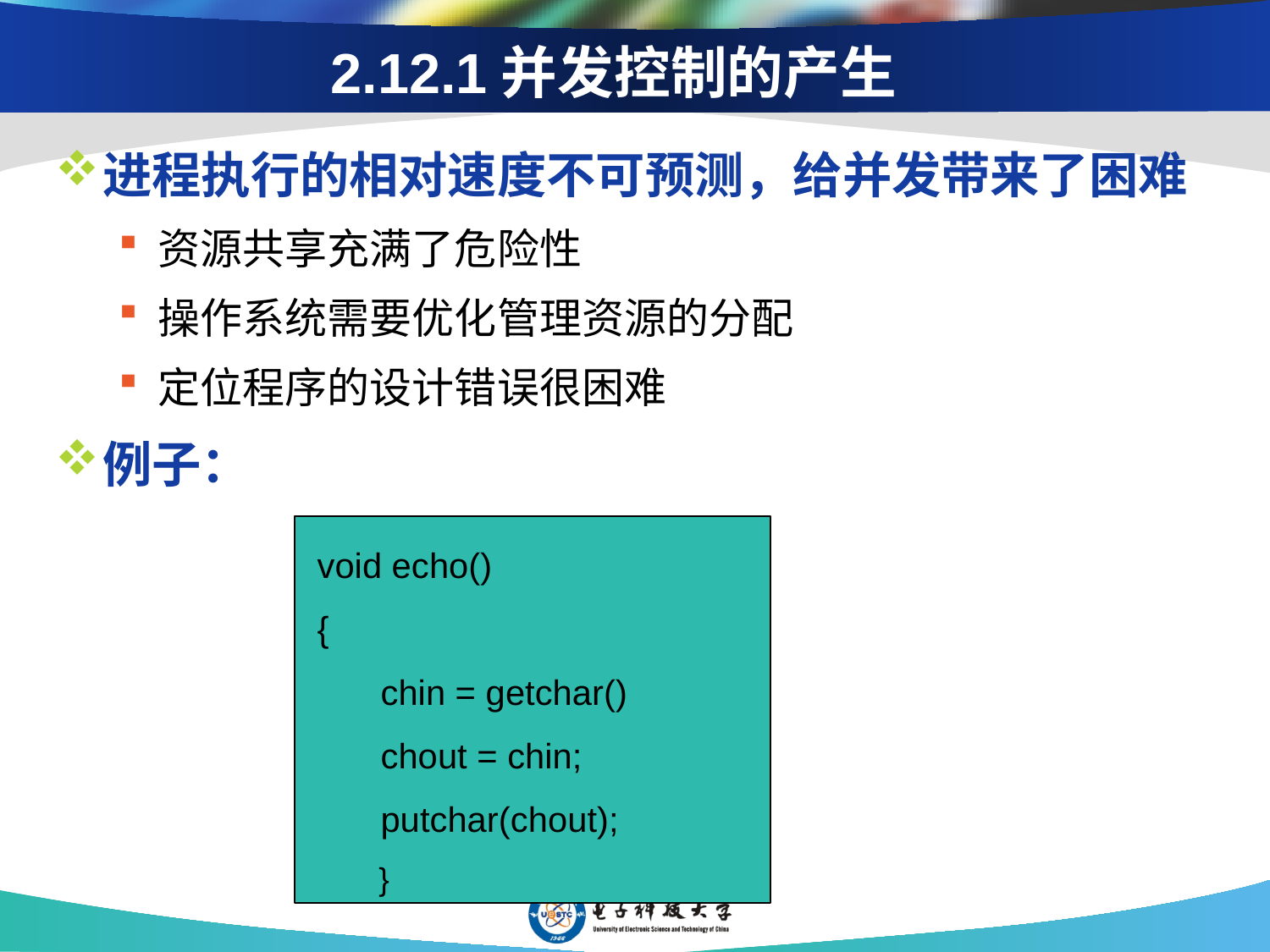

# 2.12.1并发控制的产生
进程执行的相对速度不可预测，给并发带来了困难
资源共享充满了危险性
操作系统需要优化管理资源的分配
定位程序的设计错误很困难
例子：

 void echo()
 {
 chin = getchar()
 chout = chin;
 putchar(chout);
 }